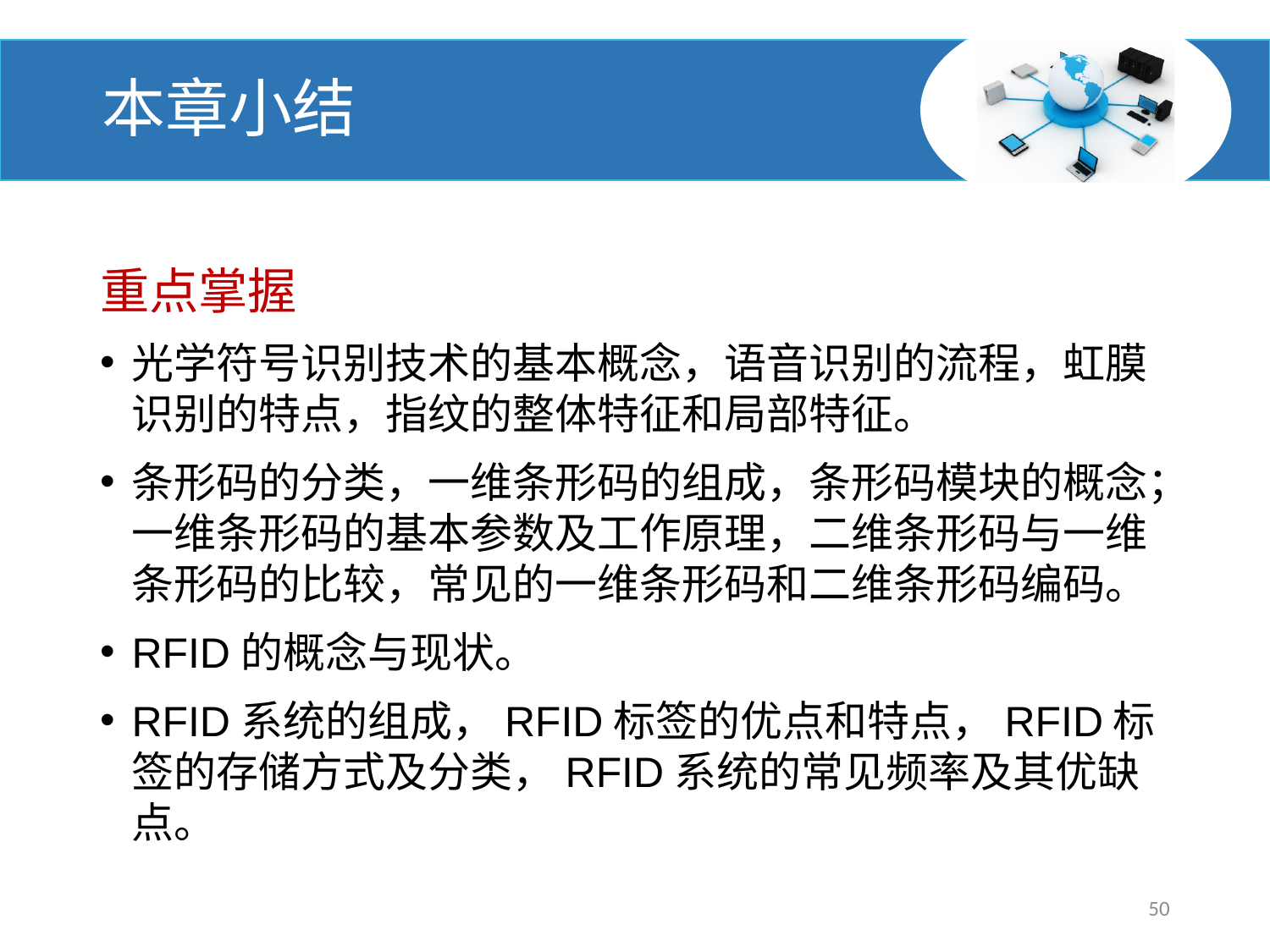

# 本章小结
重点掌握
光学符号识别技术的基本概念，语音识别的流程，虹膜识别的特点，指纹的整体特征和局部特征。
条形码的分类，一维条形码的组成，条形码模块的概念；一维条形码的基本参数及工作原理，二维条形码与一维条形码的比较，常见的一维条形码和二维条形码编码。
RFID的概念与现状。
RFID系统的组成，RFID标签的优点和特点，RFID标签的存储方式及分类，RFID系统的常见频率及其优缺点。

50